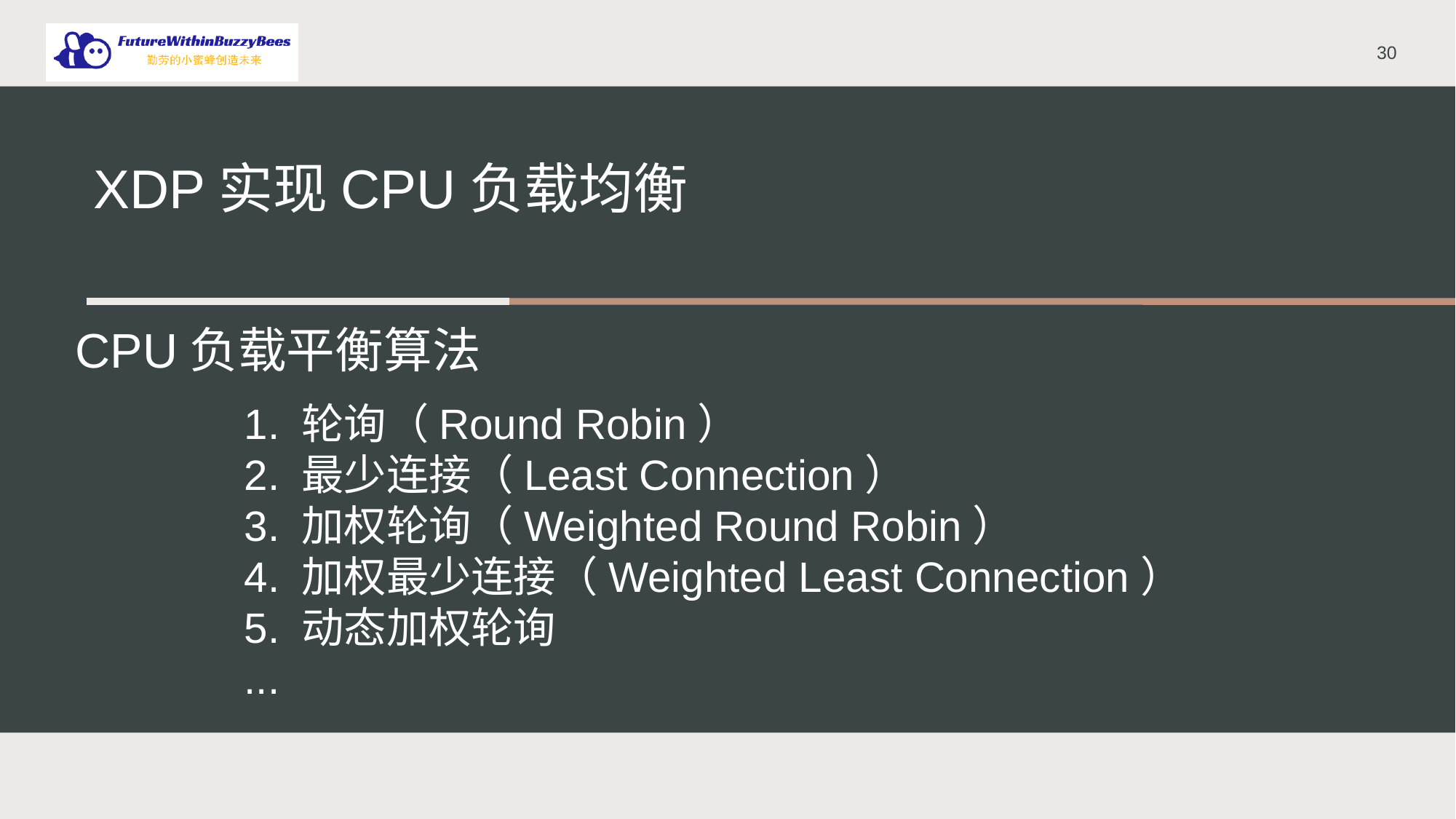

30
XDP实现CPU负载均衡
#
CPU负载平衡算法
1. 轮询（Round Robin）
2. 最少连接（Least Connection）
3. 加权轮询（Weighted Round Robin）
4. 加权最少连接（Weighted Least Connection）
5. 动态加权轮询
...